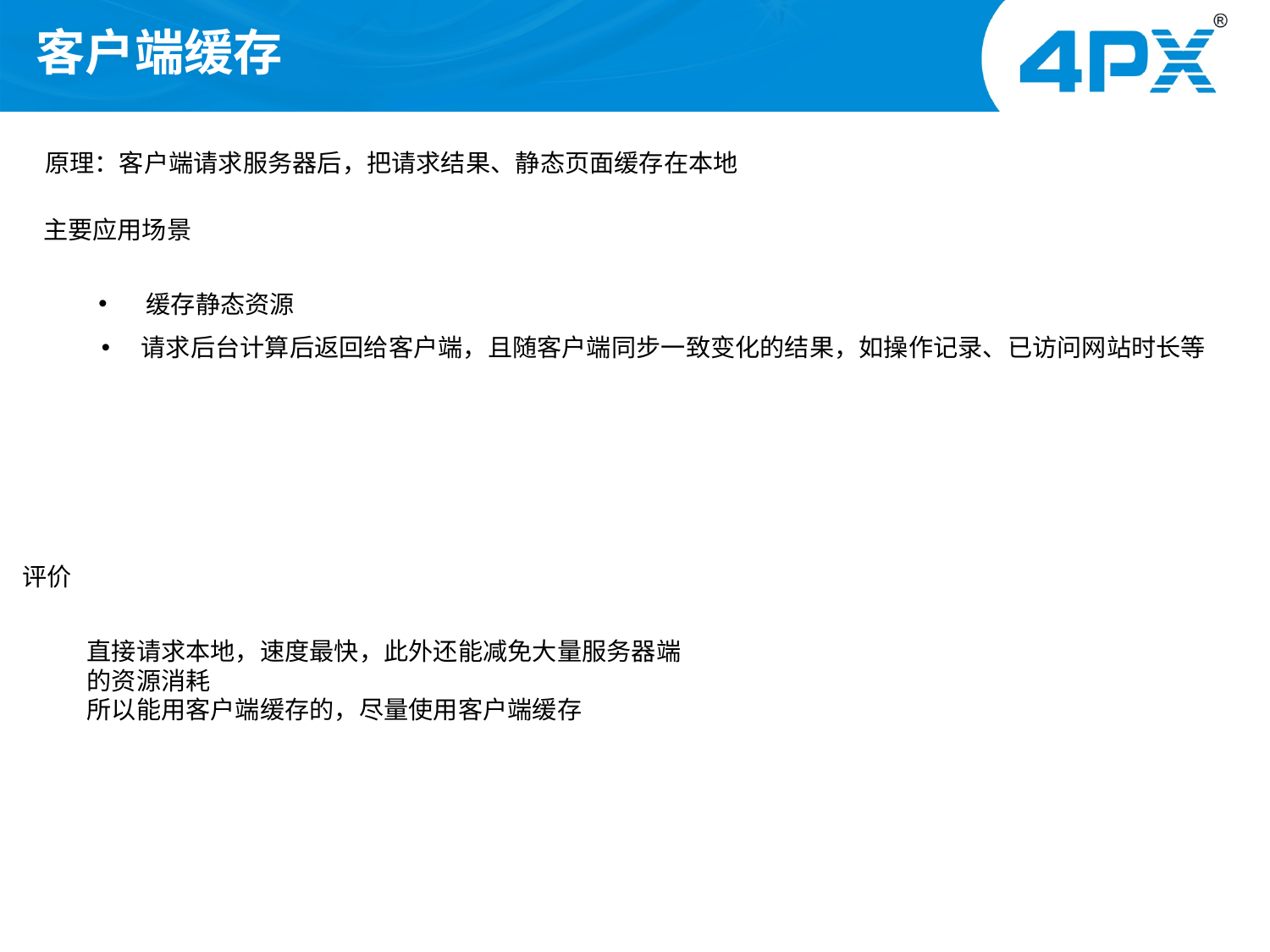

# 客户端缓存
原理：客户端请求服务器后，把请求结果、静态页面缓存在本地
主要应用场景
缓存静态资源
请求后台计算后返回给客户端，且随客户端同步一致变化的结果，如操作记录、已访问网站时长等
评价
直接请求本地，速度最快，此外还能减免大量服务器端的资源消耗
所以能用客户端缓存的，尽量使用客户端缓存